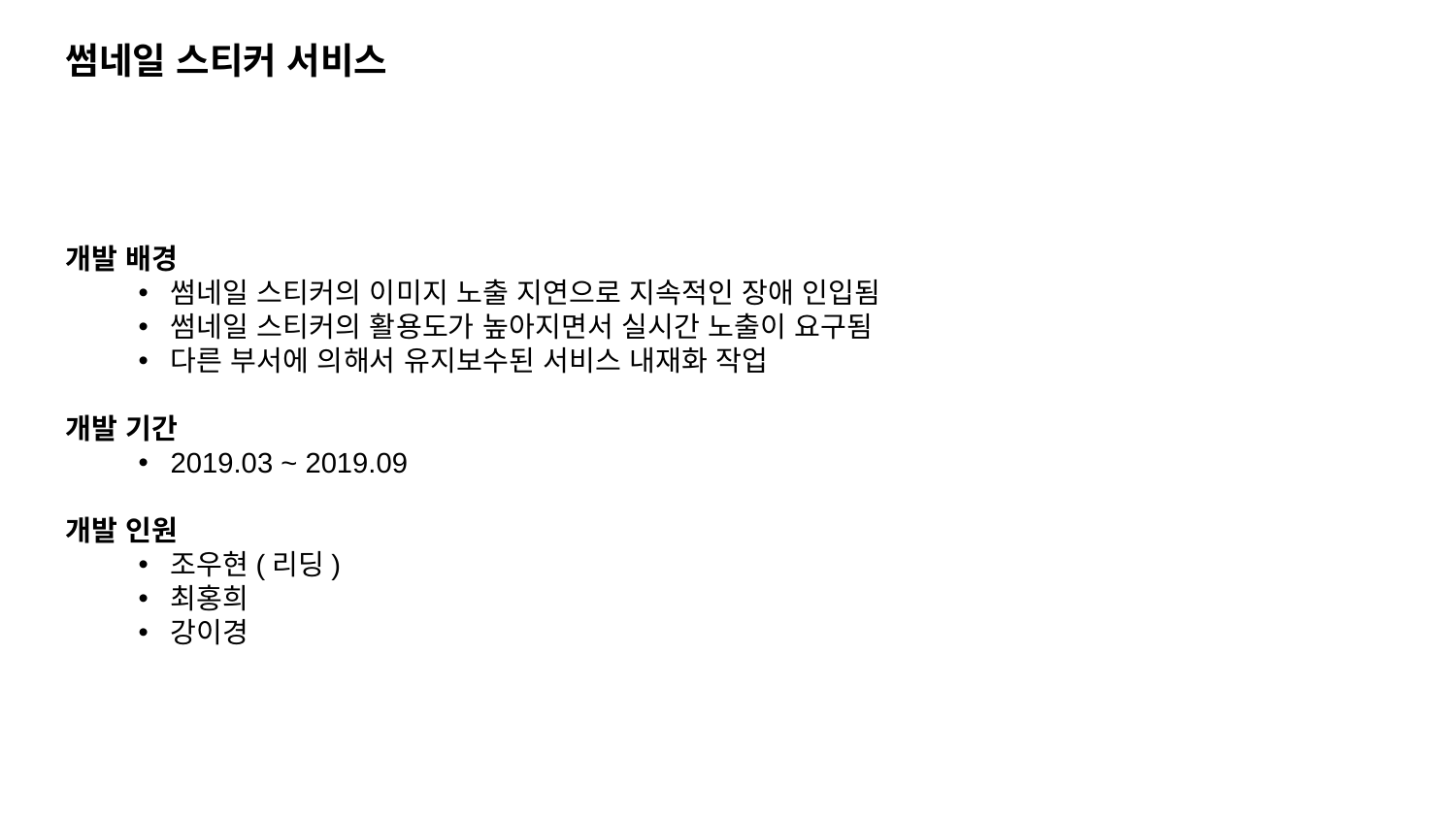

썸네일 스티커 서비스
개발 배경
썸네일 스티커의 이미지 노출 지연으로 지속적인 장애 인입됨
썸네일 스티커의 활용도가 높아지면서 실시간 노출이 요구됨
다른 부서에 의해서 유지보수된 서비스 내재화 작업

개발 기간
2019.03 ~ 2019.09

개발 인원
조우현(리딩)
최홍희
강이경